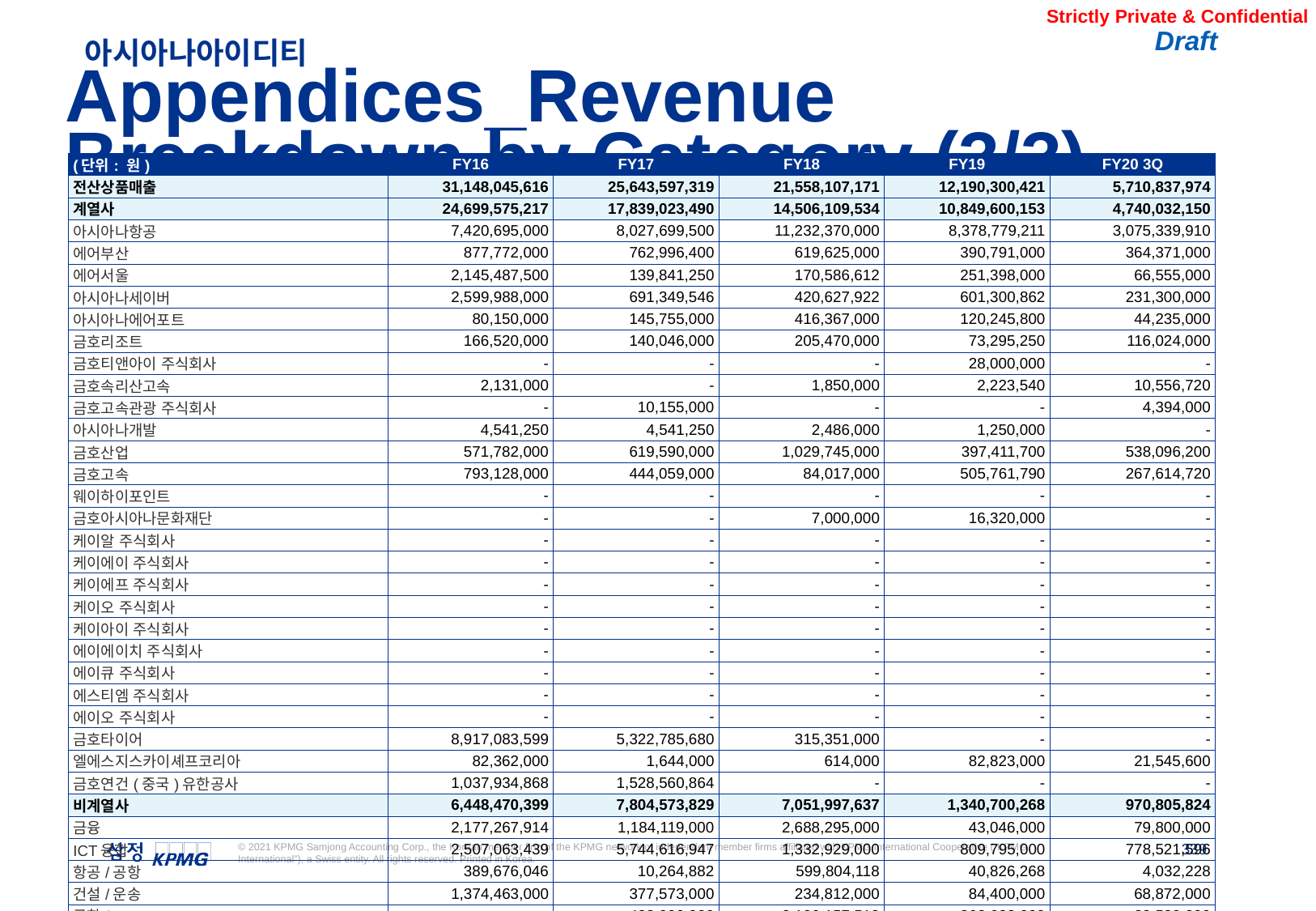

아시아나아이디티
Appendices_Revenue Breakdown by Category (3/3)
| (단위: 원) | FY16 | FY17 | FY18 | FY19 | FY20 3Q |
| --- | --- | --- | --- | --- | --- |
| 전산상품매출 | 31,148,045,616 | 25,643,597,319 | 21,558,107,171 | 12,190,300,421 | 5,710,837,974 |
| 계열사 | 24,699,575,217 | 17,839,023,490 | 14,506,109,534 | 10,849,600,153 | 4,740,032,150 |
| 아시아나항공 | 7,420,695,000 | 8,027,699,500 | 11,232,370,000 | 8,378,779,211 | 3,075,339,910 |
| 에어부산 | 877,772,000 | 762,996,400 | 619,625,000 | 390,791,000 | 364,371,000 |
| 에어서울 | 2,145,487,500 | 139,841,250 | 170,586,612 | 251,398,000 | 66,555,000 |
| 아시아나세이버 | 2,599,988,000 | 691,349,546 | 420,627,922 | 601,300,862 | 231,300,000 |
| 아시아나에어포트 | 80,150,000 | 145,755,000 | 416,367,000 | 120,245,800 | 44,235,000 |
| 금호리조트 | 166,520,000 | 140,046,000 | 205,470,000 | 73,295,250 | 116,024,000 |
| 금호티앤아이 주식회사 | - | - | - | 28,000,000 | - |
| 금호속리산고속 | 2,131,000 | - | 1,850,000 | 2,223,540 | 10,556,720 |
| 금호고속관광 주식회사 | - | 10,155,000 | - | - | 4,394,000 |
| 아시아나개발 | 4,541,250 | 4,541,250 | 2,486,000 | 1,250,000 | - |
| 금호산업 | 571,782,000 | 619,590,000 | 1,029,745,000 | 397,411,700 | 538,096,200 |
| 금호고속 | 793,128,000 | 444,059,000 | 84,017,000 | 505,761,790 | 267,614,720 |
| 웨이하이포인트 | - | - | - | - | - |
| 금호아시아나문화재단 | - | - | 7,000,000 | 16,320,000 | - |
| 케이알 주식회사 | - | - | - | - | - |
| 케이에이 주식회사 | - | - | - | - | - |
| 케이에프 주식회사 | - | - | - | - | - |
| 케이오 주식회사 | - | - | - | - | - |
| 케이아이 주식회사 | - | - | - | - | - |
| 에이에이치 주식회사 | - | - | - | - | - |
| 에이큐 주식회사 | - | - | - | - | - |
| 에스티엠 주식회사 | - | - | - | - | - |
| 에이오 주식회사 | - | - | - | - | - |
| 금호타이어 | 8,917,083,599 | 5,322,785,680 | 315,351,000 | - | - |
| 엘에스지스카이셰프코리아 | 82,362,000 | 1,644,000 | 614,000 | 82,823,000 | 21,545,600 |
| 금호연건(중국)유한공사 | 1,037,934,868 | 1,528,560,864 | - | - | - |
| 비계열사 | 6,448,470,399 | 7,804,573,829 | 7,051,997,637 | 1,340,700,268 | 970,805,824 |
| 금융 | 2,177,267,914 | 1,184,119,000 | 2,688,295,000 | 43,046,000 | 79,800,000 |
| ICT융합 | 2,507,063,439 | 5,744,616,947 | 1,332,929,000 | 809,795,000 | 778,521,596 |
| 항공/공항 | 389,676,046 | 10,264,882 | 599,804,118 | 40,826,268 | 4,032,228 |
| 건설/운송 | 1,374,463,000 | 377,573,000 | 234,812,000 | 84,400,000 | 68,872,000 |
| 공항/DC | - | 488,000,000 | 2,196,157,519 | 362,633,000 | 39,580,000 |